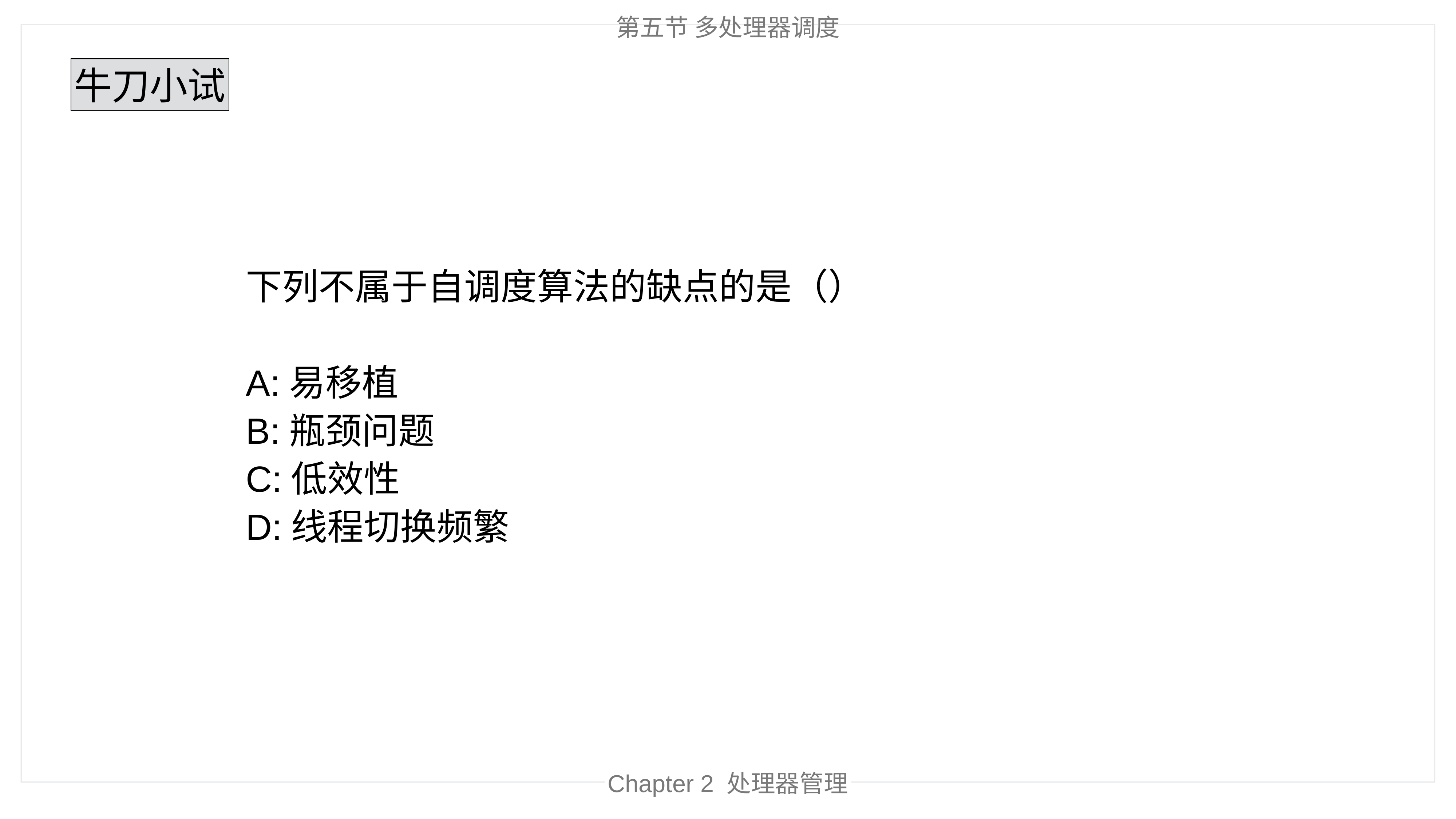

第五节 多处理器调度
牛刀小试
下列不属于自调度算法的缺点的是（）

A:易移植
B:瓶颈问题
C:低效性
D:线程切换频繁
Chapter 2 处理器管理